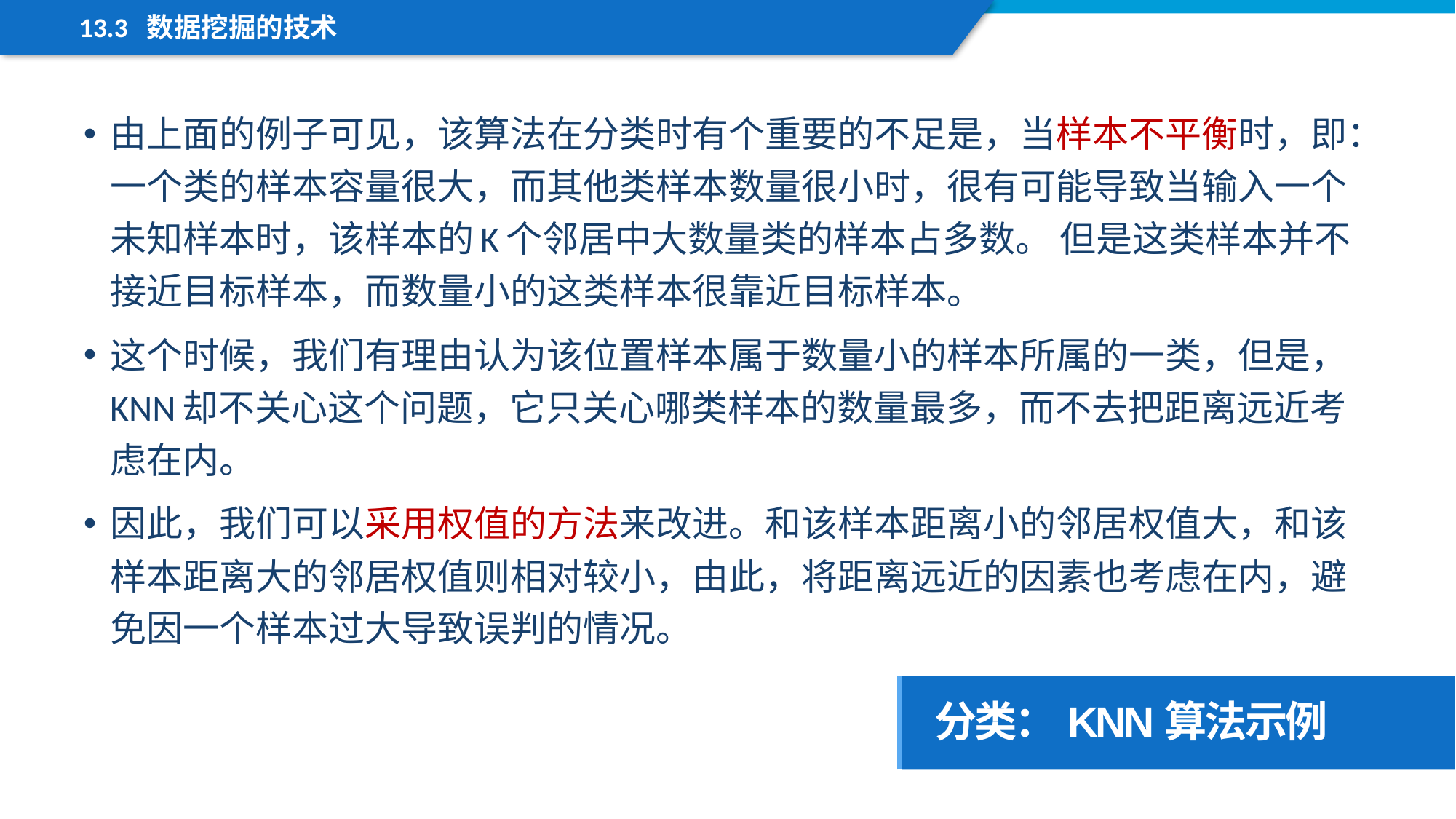

13.3  数据挖掘的技术
由上面的例子可见，该算法在分类时有个重要的不足是，当样本不平衡时，即：一个类的样本容量很大，而其他类样本数量很小时，很有可能导致当输入一个未知样本时，该样本的K个邻居中大数量类的样本占多数。 但是这类样本并不接近目标样本，而数量小的这类样本很靠近目标样本。
这个时候，我们有理由认为该位置样本属于数量小的样本所属的一类，但是，KNN却不关心这个问题，它只关心哪类样本的数量最多，而不去把距离远近考虑在内。
因此，我们可以采用权值的方法来改进。和该样本距离小的邻居权值大，和该样本距离大的邻居权值则相对较小，由此，将距离远近的因素也考虑在内，避免因一个样本过大导致误判的情况。

分类：KNN算法示例